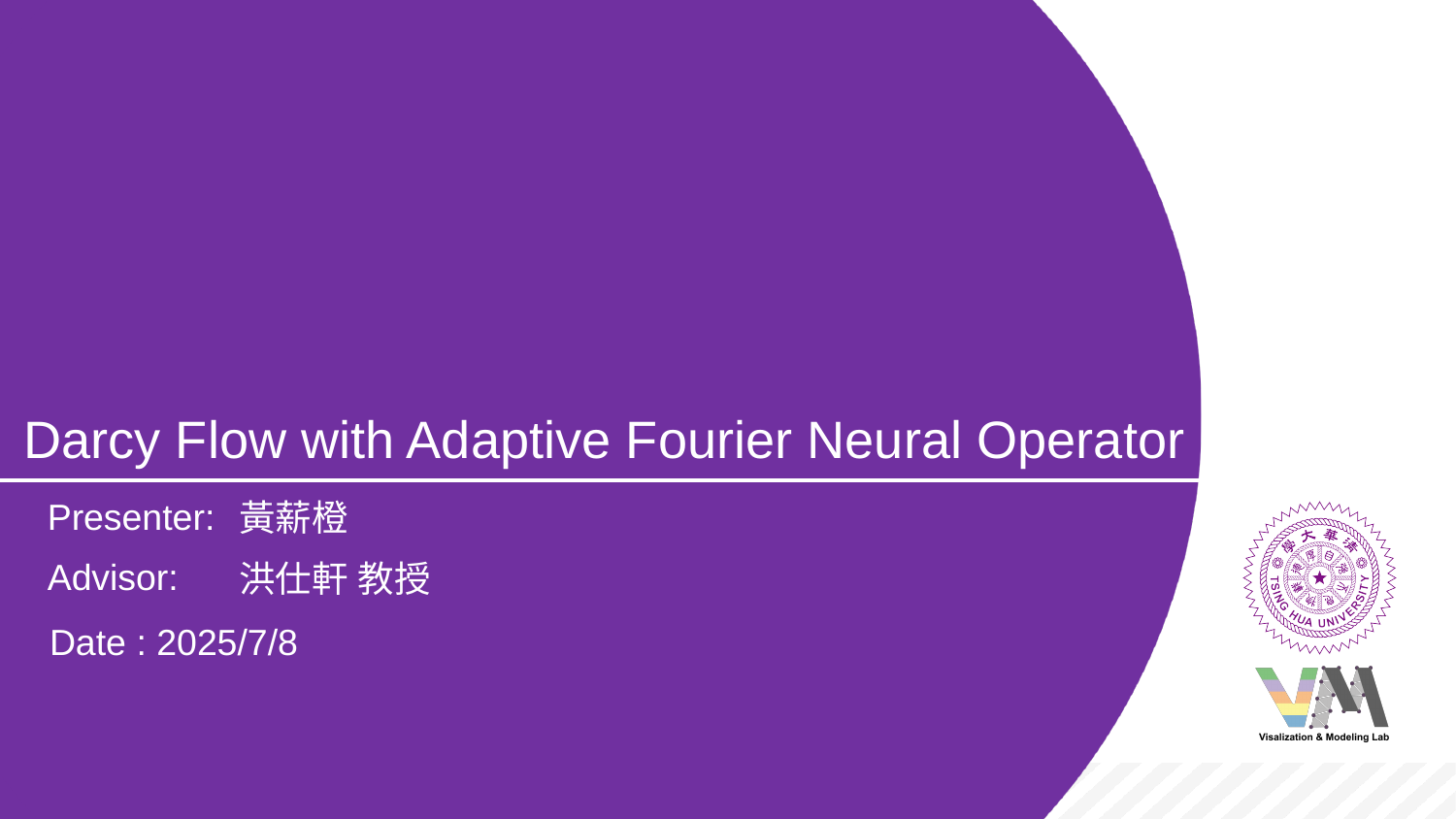

# Darcy Flow with Adaptive Fourier Neural Operator
黃薪橙
洪仕軒 教授
Date : 2025/7/8